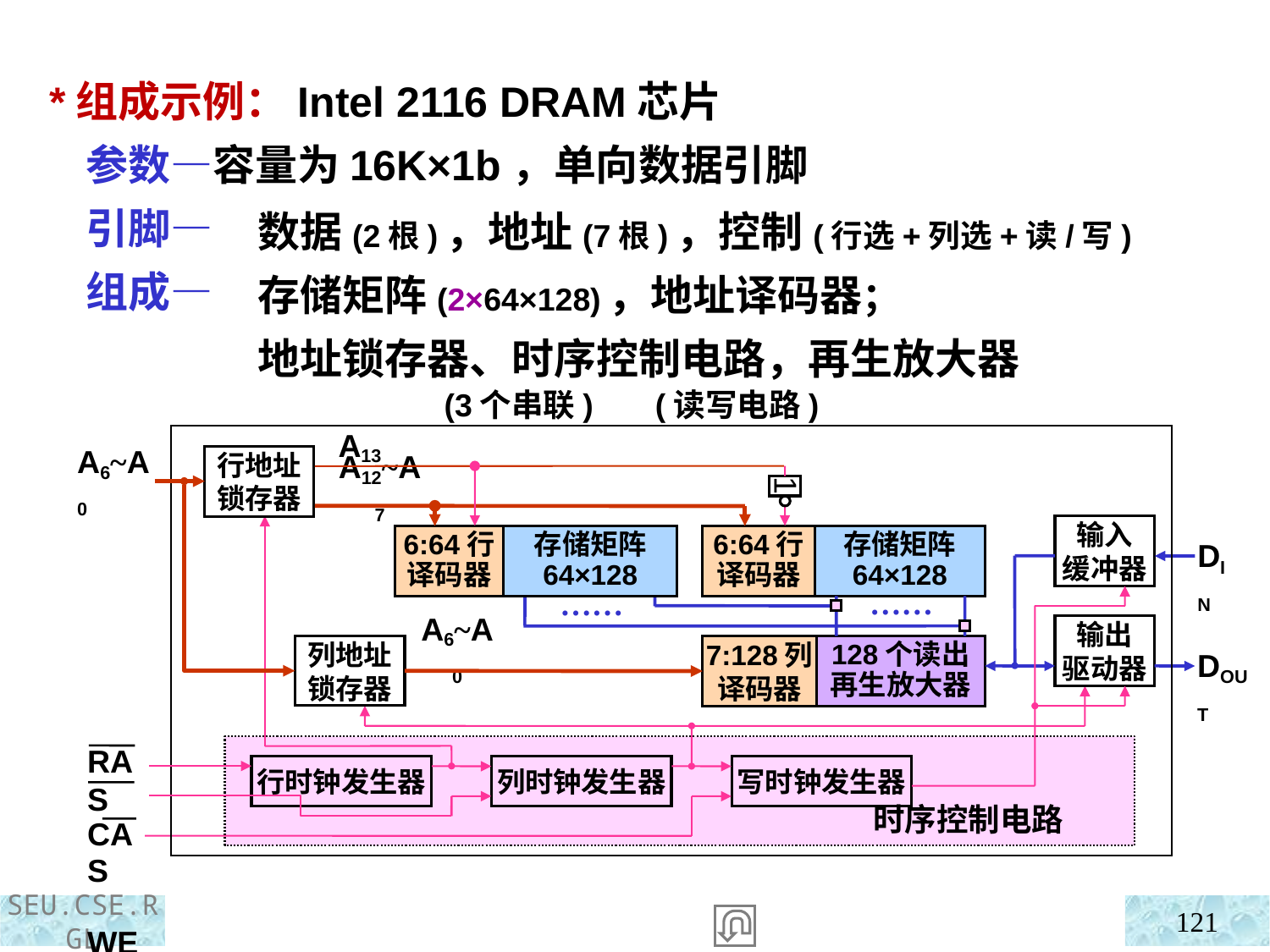

*组成示例：Intel 2116 DRAM芯片
    参数—容量为16K×1b，单向数据引脚
    引脚—
    组成—
数据(2根)，地址(7根)，控制(行选+列选+读/写)
存储矩阵(2×64×128)，地址译码器；
地址锁存器、时序控制电路，再生放大器
                     (3个串联)       (读写电路)

A6~A0
DIN

DOUT

RAS
CAS
 WE

A13

A12~A7
1

输入
缓冲器
存储矩阵
64×128
存储矩阵
64×128
6:64行
译码器
6:64行
译码器

……
……

输出
驱动器

A6~A0

7:128列译码器

行地址
锁存器

列地址
锁存器
128个读出
再生放大器

                                                                              时序控制电路

行时钟发生器
列时钟发生器
写时钟发生器

121